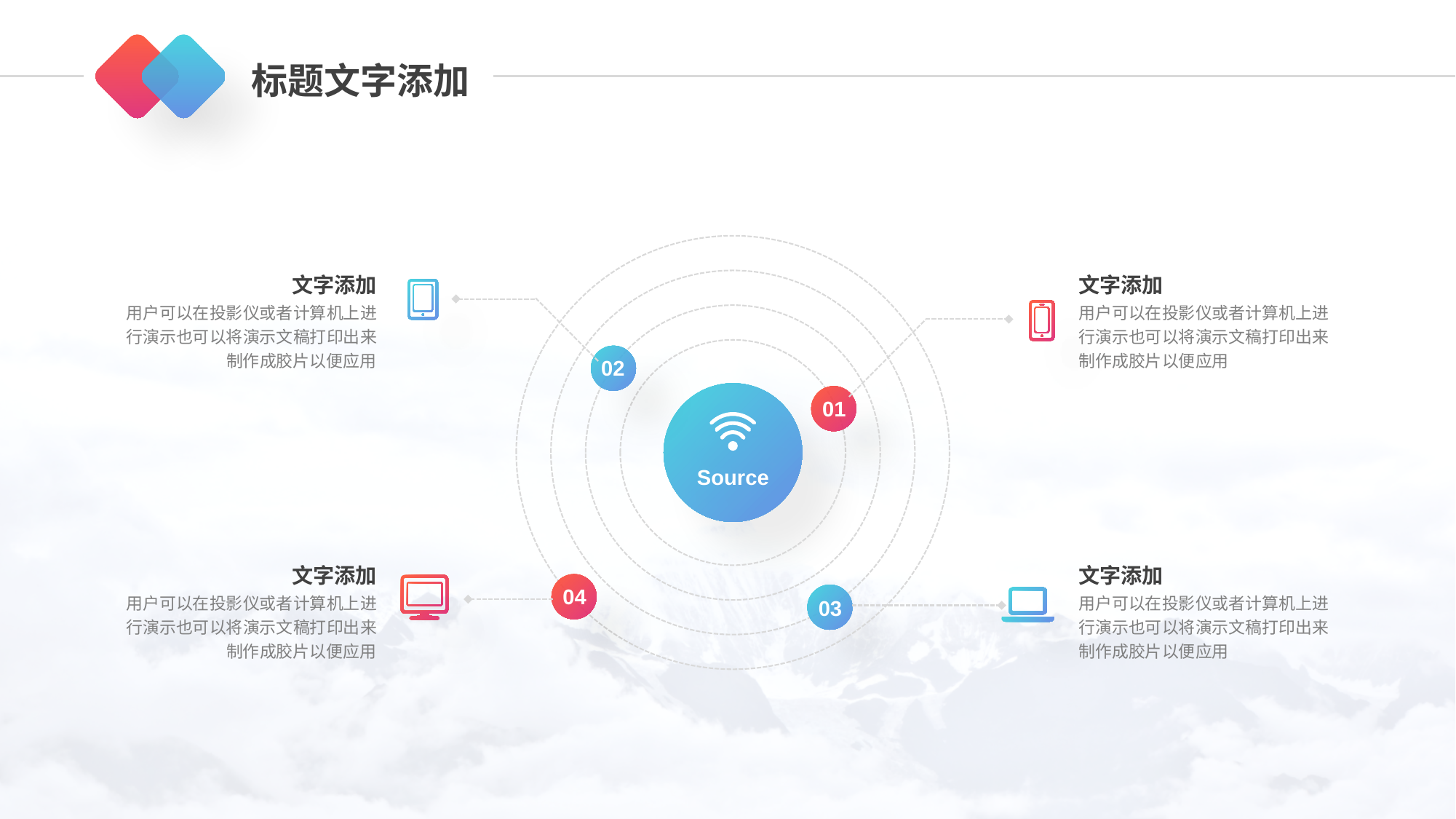

标题文字添加

02

01

Source

04

03

文字添加
用户可以在投影仪或者计算机上进行演示也可以将演示文稿打印出来制作成胶片以便应用
文字添加
用户可以在投影仪或者计算机上进行演示也可以将演示文稿打印出来制作成胶片以便应用
文字添加
用户可以在投影仪或者计算机上进行演示也可以将演示文稿打印出来制作成胶片以便应用
文字添加
用户可以在投影仪或者计算机上进行演示也可以将演示文稿打印出来制作成胶片以便应用